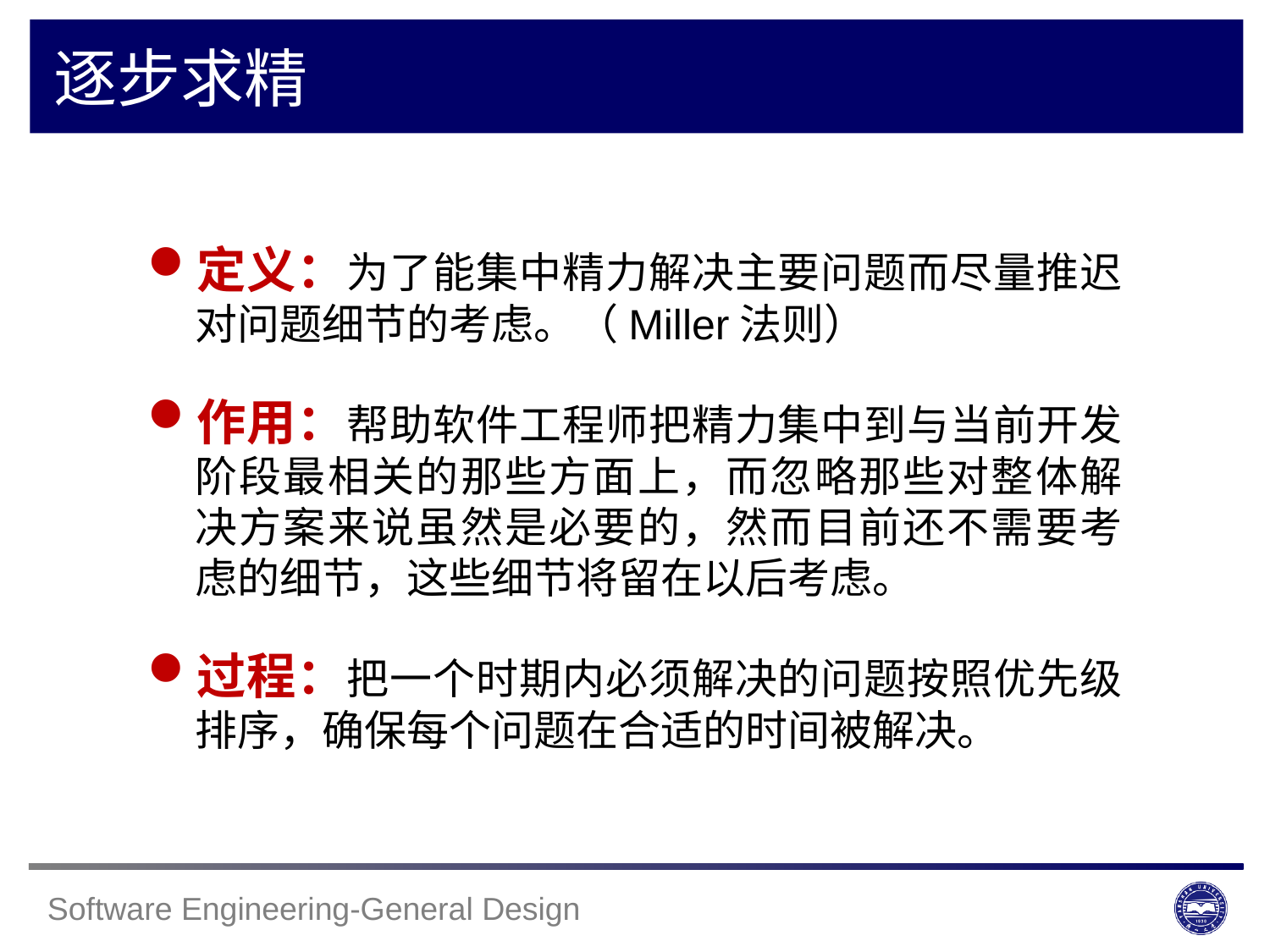

逐步求精
定义：为了能集中精力解决主要问题而尽量推迟对问题细节的考虑。（Miller法则）
作用：帮助软件工程师把精力集中到与当前开发阶段最相关的那些方面上，而忽略那些对整体解决方案来说虽然是必要的，然而目前还不需要考虑的细节，这些细节将留在以后考虑。
过程：把一个时期内必须解决的问题按照优先级排序，确保每个问题在合适的时间被解决。